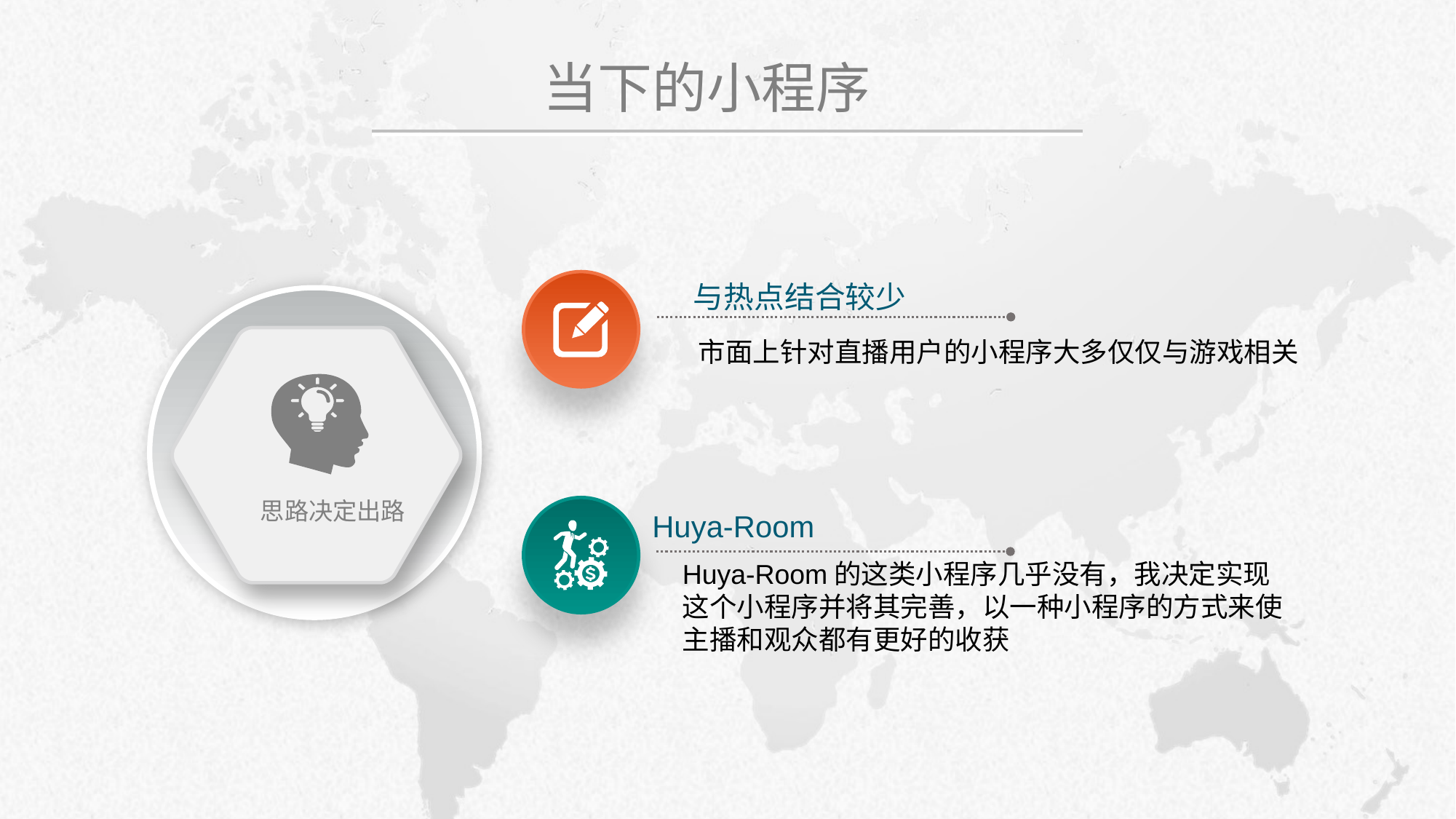

# 当下的小程序

与热点结合较少
市面上针对直播用户的小程序大多仅仅与游戏相关

思路决定出路

Huya-Room
Huya-Room的这类小程序几乎没有，我决定实现这个小程序并将其完善，以一种小程序的方式来使主播和观众都有更好的收获